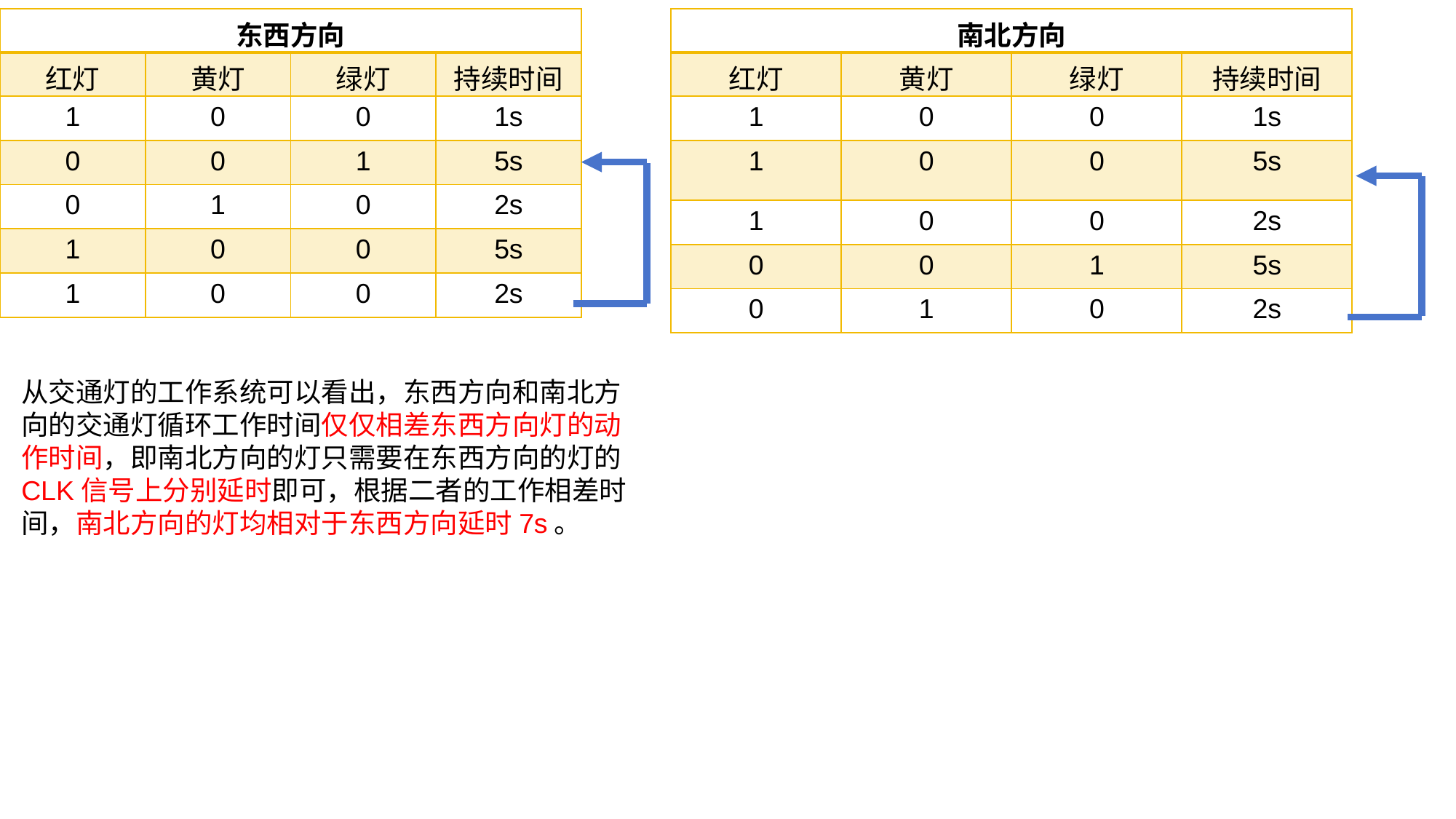

| 东西方向 |  |  |  |
| --- | --- | --- | --- |
| 红灯 | 黄灯 | 绿灯 | 持续时间 |
| 1 | 0 | 0 | 1s |
| 0 | 0 | 1 | 5s |
| 0 | 1 | 0 | 2s |
| 1 | 0 | 0 | 5s |
| 1 | 0 | 0 | 2s |
| 南北方向 |  |  |  |
| --- | --- | --- | --- |
| 红灯 | 黄灯 | 绿灯 | 持续时间 |
| 1 | 0 | 0 | 1s |
| 1 | 0 | 0 | 5s |
| 1 | 0 | 0 | 2s |
| 0 | 0 | 1 | 5s |
| 0 | 1 | 0 | 2s |
从交通灯的工作系统可以看出，东西方向和南北方向的交通灯循环工作时间仅仅相差东西方向灯的动作时间，即南北方向的灯只需要在东西方向的灯的CLK信号上分别延时即可，根据二者的工作相差时间，南北方向的灯均相对于东西方向延时7s。